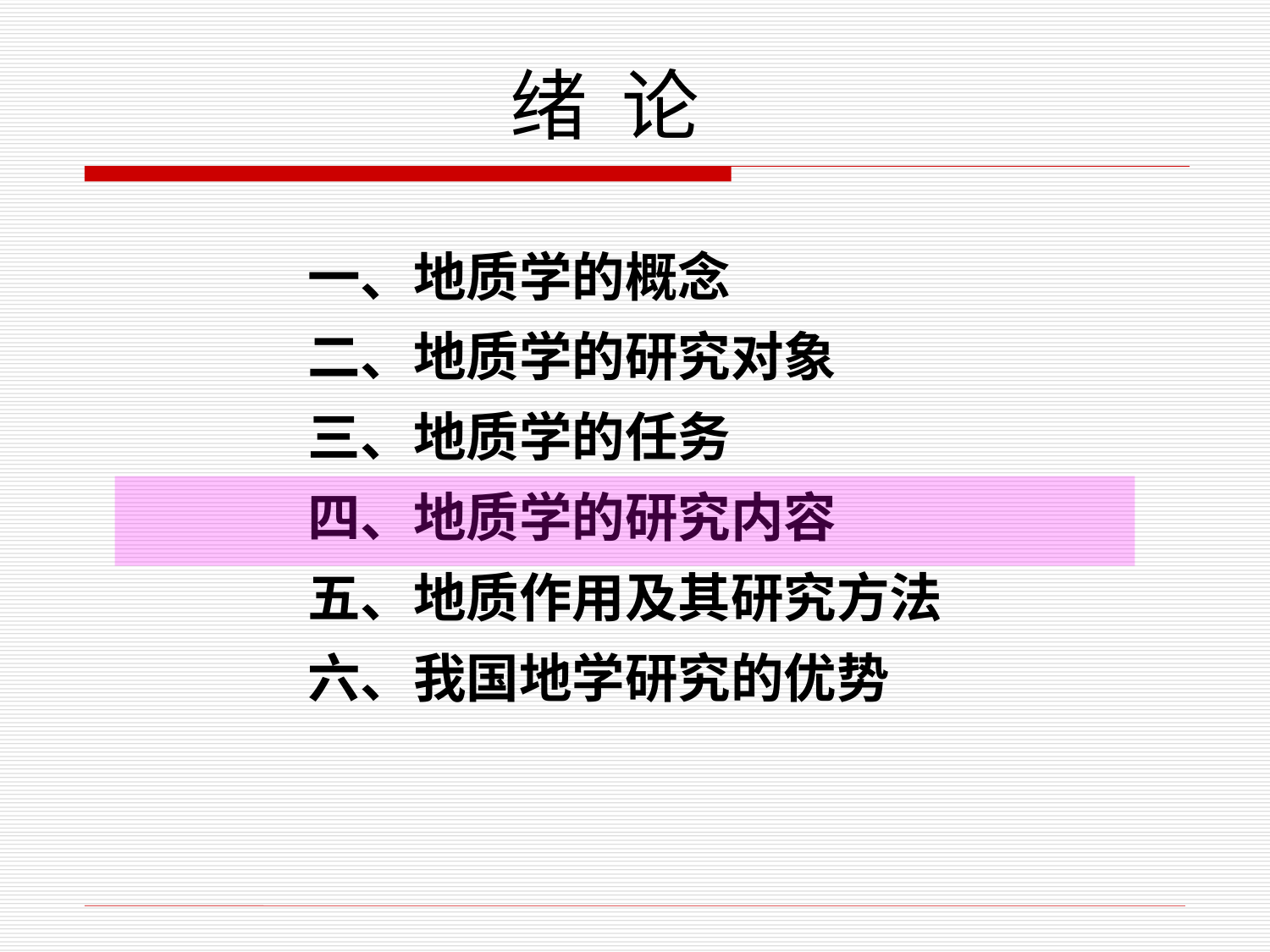

绪  论
一、地质学的概念
二、地质学的研究对象
三、地质学的任务
四、地质学的研究内容
五、地质作用及其研究方法
六、我国地学研究的优势